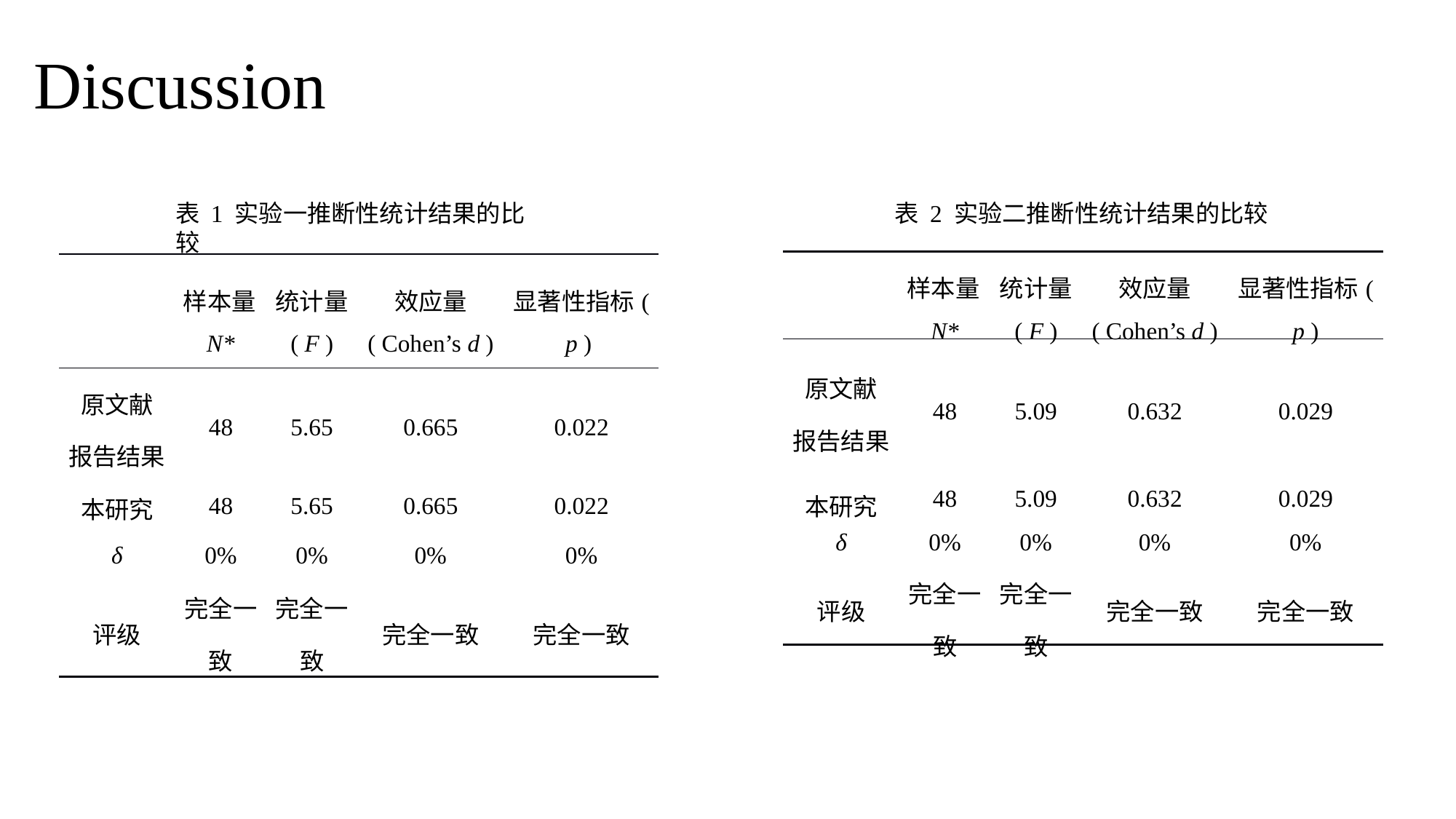

# Discussion
表 1 实验一推断性统计结果的比较
表 2 实验二推断性统计结果的比较
|  | 样本量N\* | 统计量 ( F ) | 效应量 ( Cohen’s d ) | 显著性指标( p ) |
| --- | --- | --- | --- | --- |
| 原文献 报告结果 | 48 | 5.09 | 0.632 | 0.029 |
| 本研究 | 48 | 5.09 | 0.632 | 0.029 |
| δ | 0% | 0% | 0% | 0% |
| 评级 | 完全一致 | 完全一致 | 完全一致 | 完全一致 |
|  | 样本量N\* | 统计量 ( F ) | 效应量 ( Cohen’s d ) | 显著性指标( p ) |
| --- | --- | --- | --- | --- |
| 原文献 报告结果 | 48 | 5.65 | 0.665 | 0.022 |
| 本研究 | 48 | 5.65 | 0.665 | 0.022 |
| δ | 0% | 0% | 0% | 0% |
| 评级 | 完全一致 | 完全一致 | 完全一致 | 完全一致 |